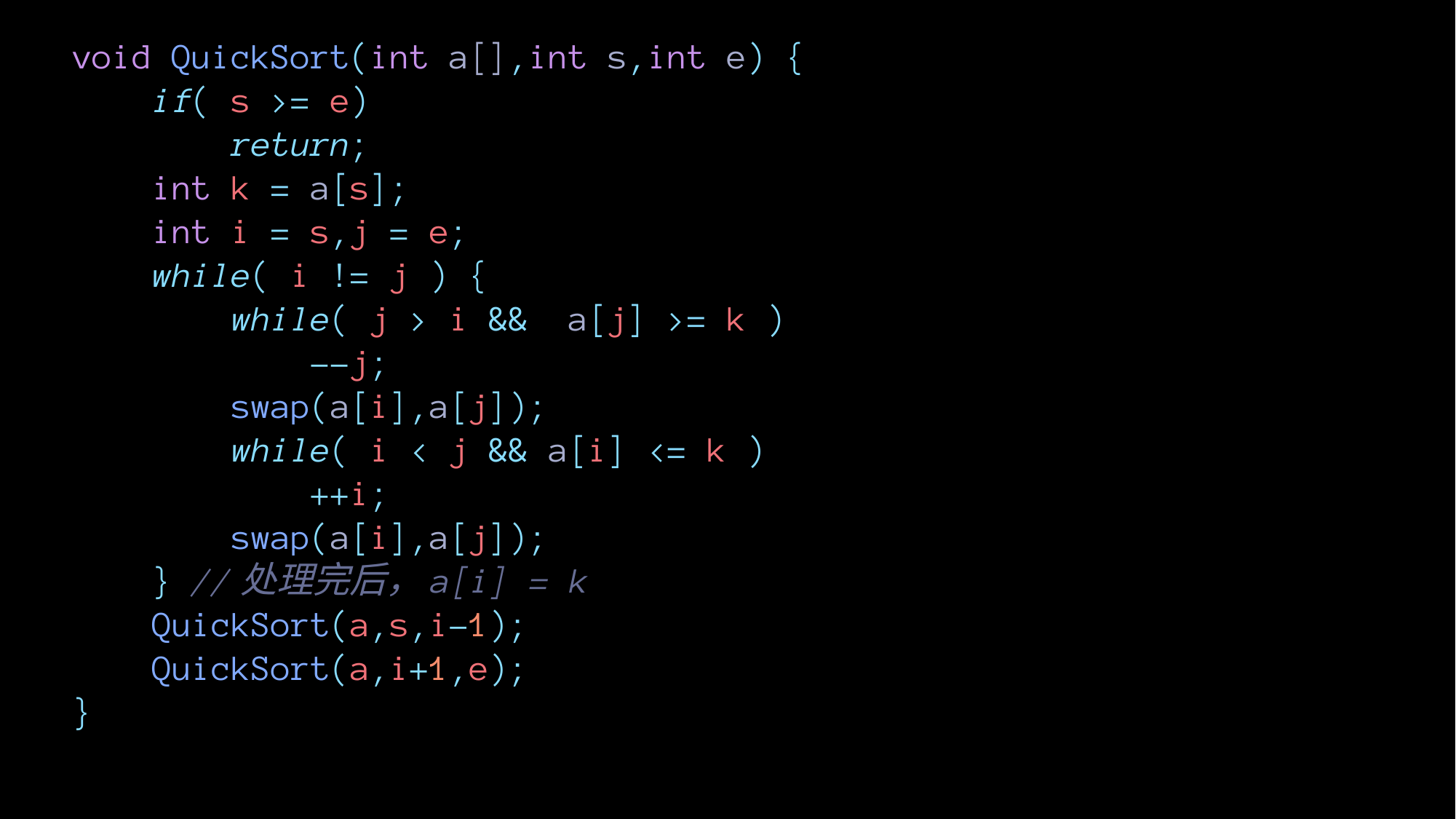

void QuickSort(int a[],int s,int e) {
    if( s >= e)
        return;
    int k = a[s];
    int i = s,j = e;
    while( i != j ) {
        while( j > i &&  a[j] >= k )
            --j;
        swap(a[i],a[j]);
        while( i < j && a[i] <= k )
            ++i;
        swap(a[i],a[j]);
    } //处理完后，a[i] = k
    QuickSort(a,s,i-1);
    QuickSort(a,i+1,e);
}